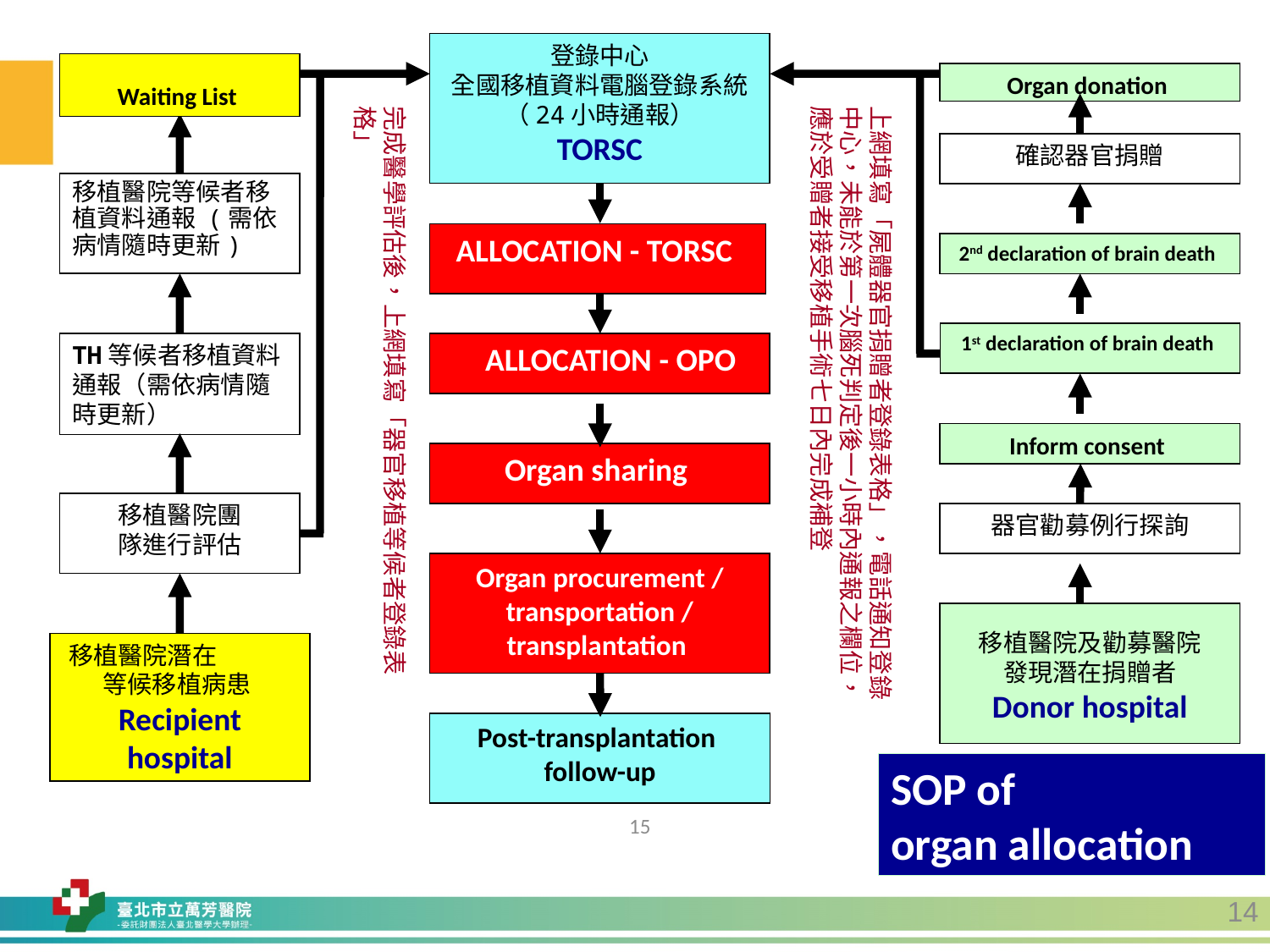

登錄中心
全國移植資料電腦登錄系統（24小時通報）
TORSC
Waiting List
Organ donation

完成醫學評估後，上網填寫「器官移植等候者登錄表格」
上網填寫「屍體器官捐贈者登錄表格」，電話通知登錄中心，未能於第一次腦死判定後一小時內通報之欄位，應於受贈者接受移植手術七日內完成補登

確認器官捐贈
移植醫院等候者移植資料通報 (需依病情隨時更新)

ALLOCATION - TORSC
2nd declaration of brain death

1st declaration of brain death
   ALLOCATION - OPO
TH等候者移植資料通報（需依病情隨時更新）

Inform consent

Organ sharing

移植醫院團
隊進行評估
器官勸募例行探詢

Organ procurement / transportation / transplantation

移植醫院及勸募醫院
發現潛在捐贈者
Donor hospital
移植醫院潛在　　　等候移植病患Recipient hospital

Post-transplantation
follow-up
# SOP of organ allocation
15
14